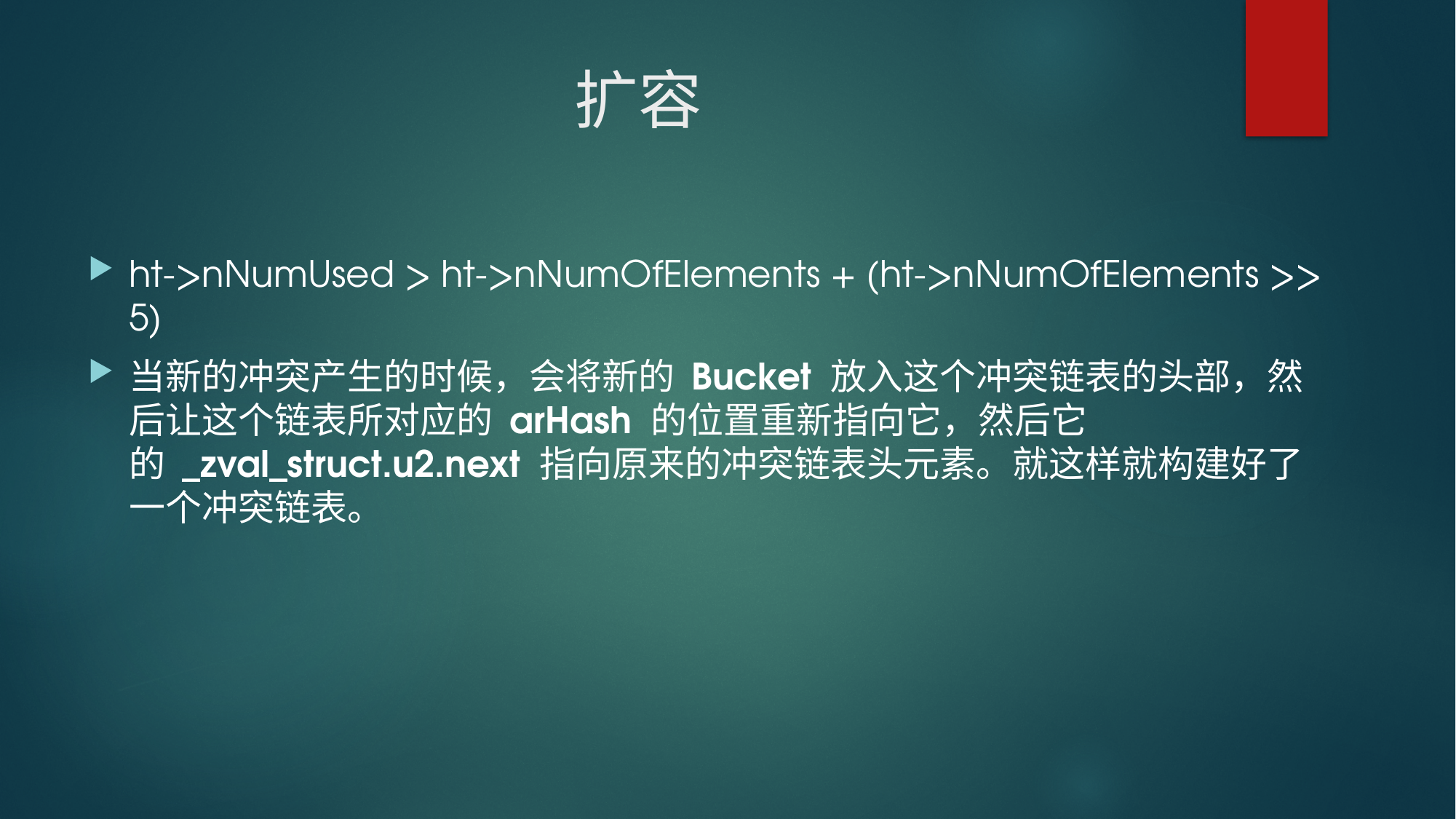

# 扩容
ht->nNumUsed > ht->nNumOfElements + (ht->nNumOfElements >> 5)
当新的冲突产生的时候，会将新的 Bucket 放入这个冲突链表的头部，然后让这个链表所对应的 arHash 的位置重新指向它，然后它的 _zval_struct.u2.next 指向原来的冲突链表头元素。就这样就构建好了一个冲突链表。